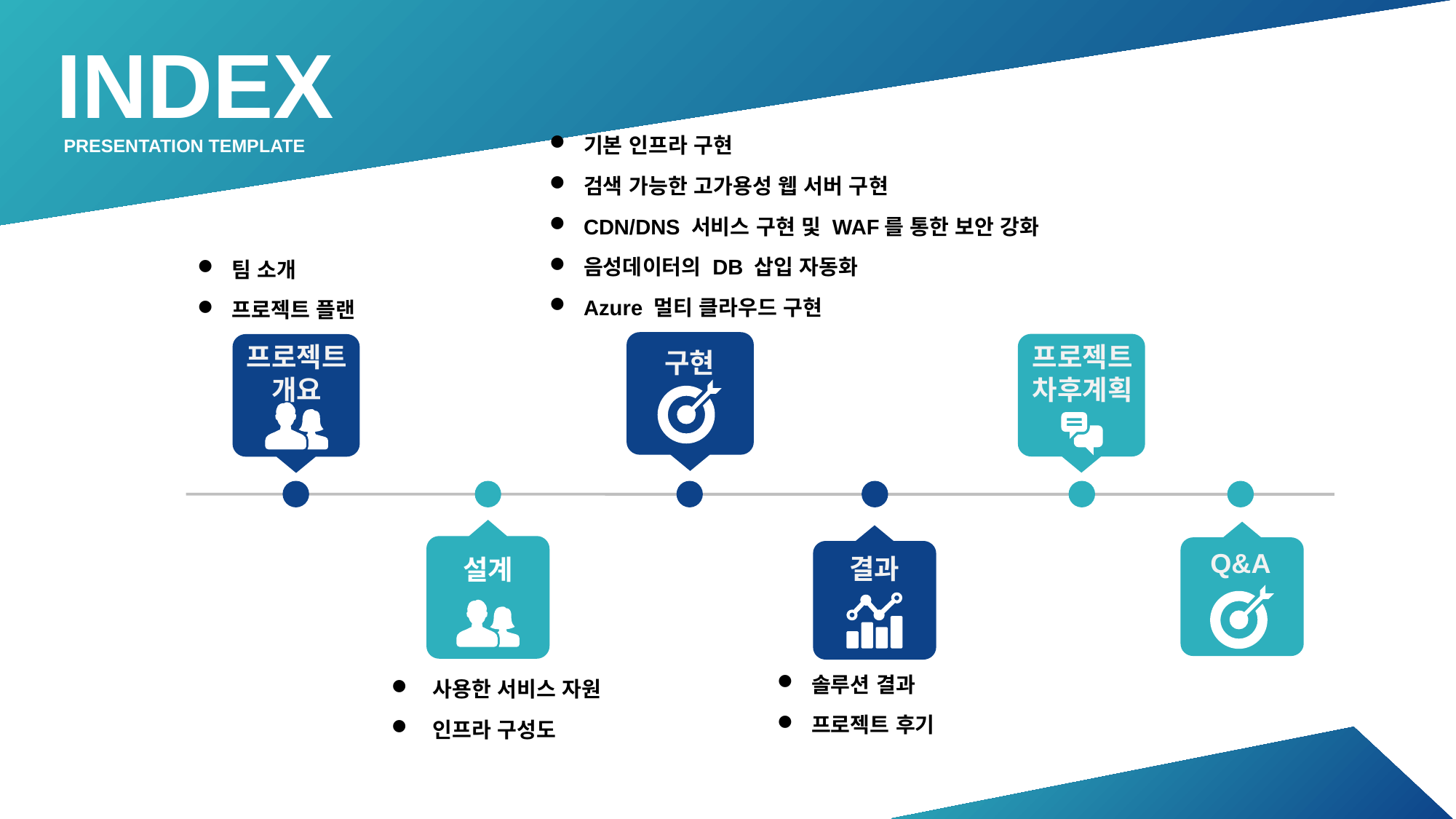

Schedule
INDEX
기본 인프라 구현
검색 가능한 고가용성 웹 서버 구현
CDN/DNS 서비스 구현 및 WAF를 통한 보안 강화
음성데이터의 DB 삽입 자동화
Azure 멀티 클라우드 구현
PRESENTATION TEMPLATE
팀 소개
프로젝트 플랜

구현

프로젝트
개요
프로젝트
차후계획

Q&A
결과
설계

솔루션 결과
프로젝트 후기
사용한 서비스 자원
인프라 구성도